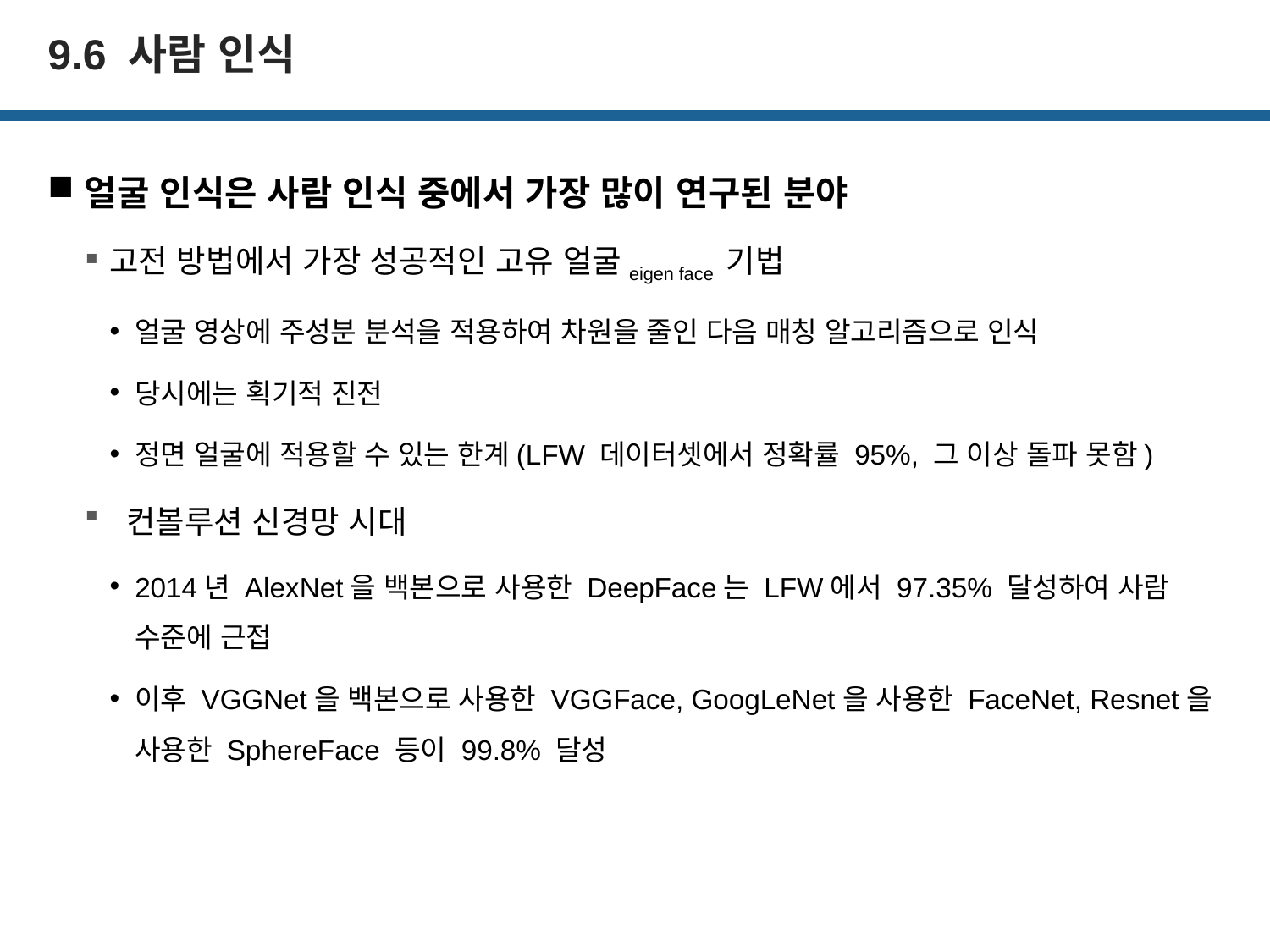

# 9.6 사람 인식
얼굴 인식은 사람 인식 중에서 가장 많이 연구된 분야
고전 방법에서 가장 성공적인 고유 얼굴eigen face 기법
얼굴 영상에 주성분 분석을 적용하여 차원을 줄인 다음 매칭 알고리즘으로 인식
당시에는 획기적 진전
정면 얼굴에 적용할 수 있는 한계(LFW 데이터셋에서 정확률 95%, 그 이상 돌파 못함)
 컨볼루션 신경망 시대
2014년 AlexNet을 백본으로 사용한 DeepFace는 LFW에서 97.35% 달성하여 사람 수준에 근접
이후 VGGNet을 백본으로 사용한 VGGFace, GoogLeNet을 사용한 FaceNet, Resnet을 사용한 SphereFace 등이 99.8% 달성